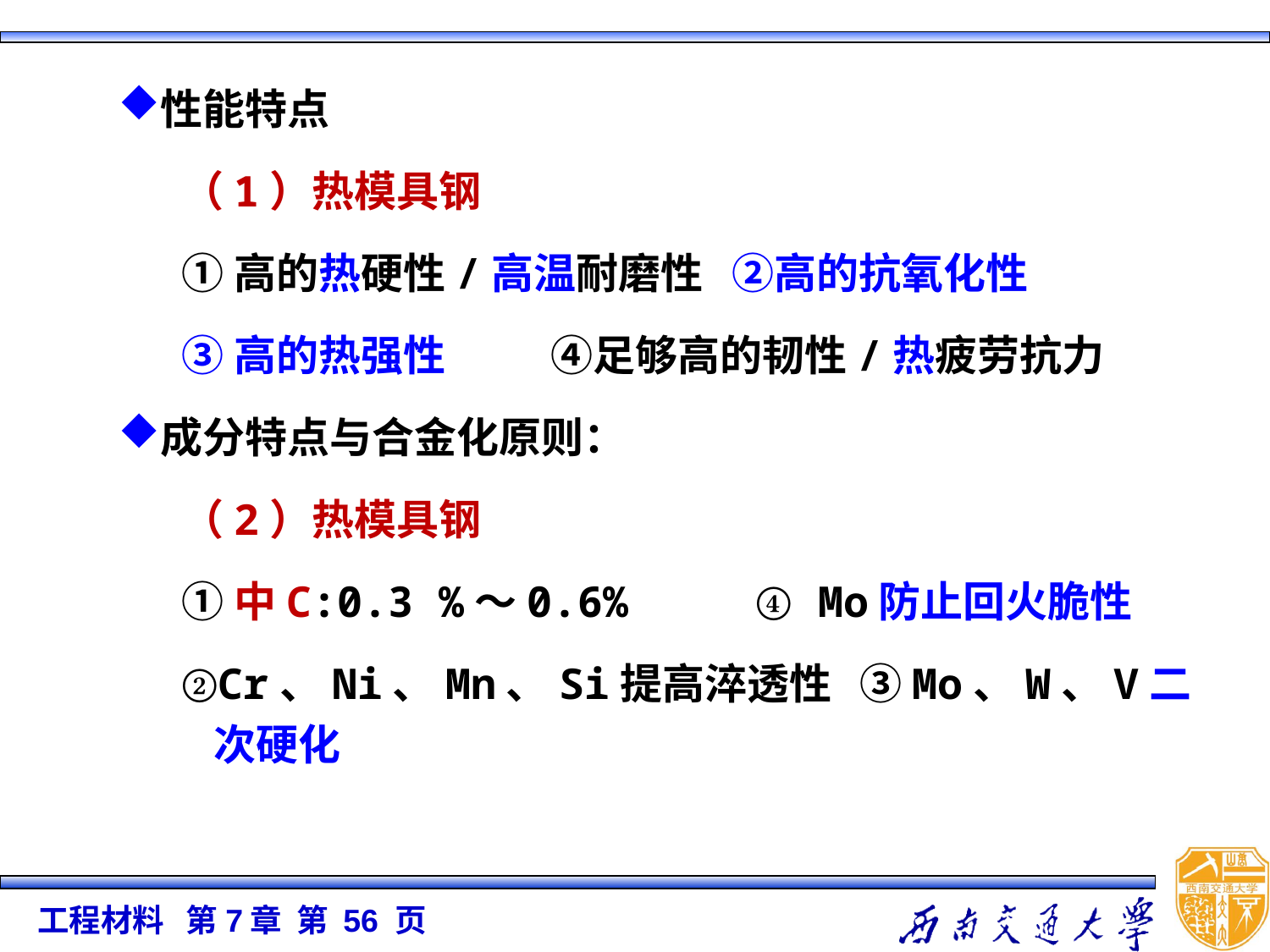

性能特点
（1）热模具钢
①高的热硬性/高温耐磨性   ②高的抗氧化性
③高的热强性           ④足够高的韧性/热疲劳抗力
成分特点与合金化原则：
（2）热模具钢
①中C:0.3 %～0.6%     ④ Mo防止回火脆性
②Cr、Ni、Mn、Si提高淬透性   ③Mo、W、V二次硬化